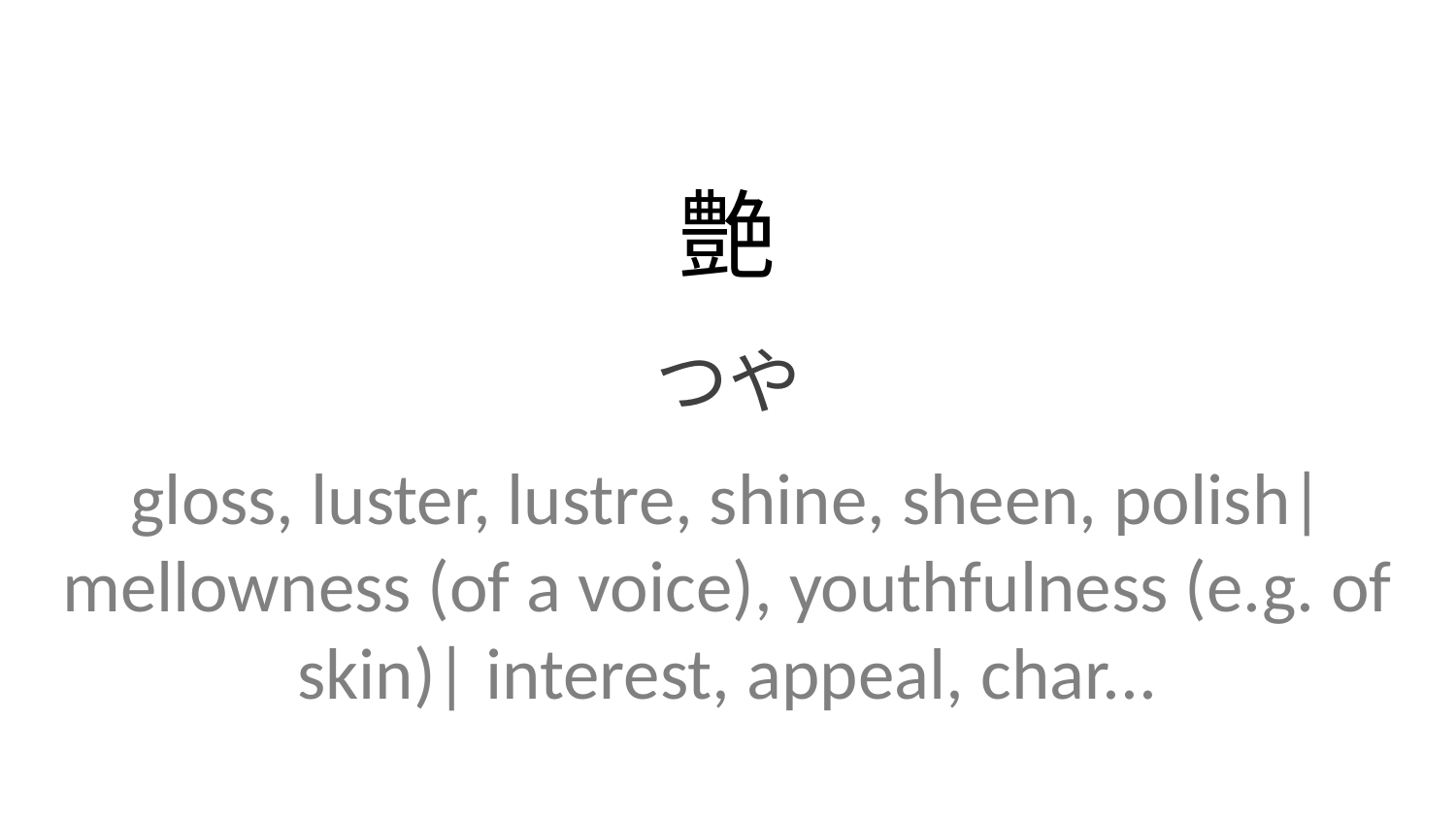

艶

つや
gloss, luster, lustre, shine, sheen, polish| mellowness (of a voice), youthfulness (e.g. of skin)| interest, appeal, char...